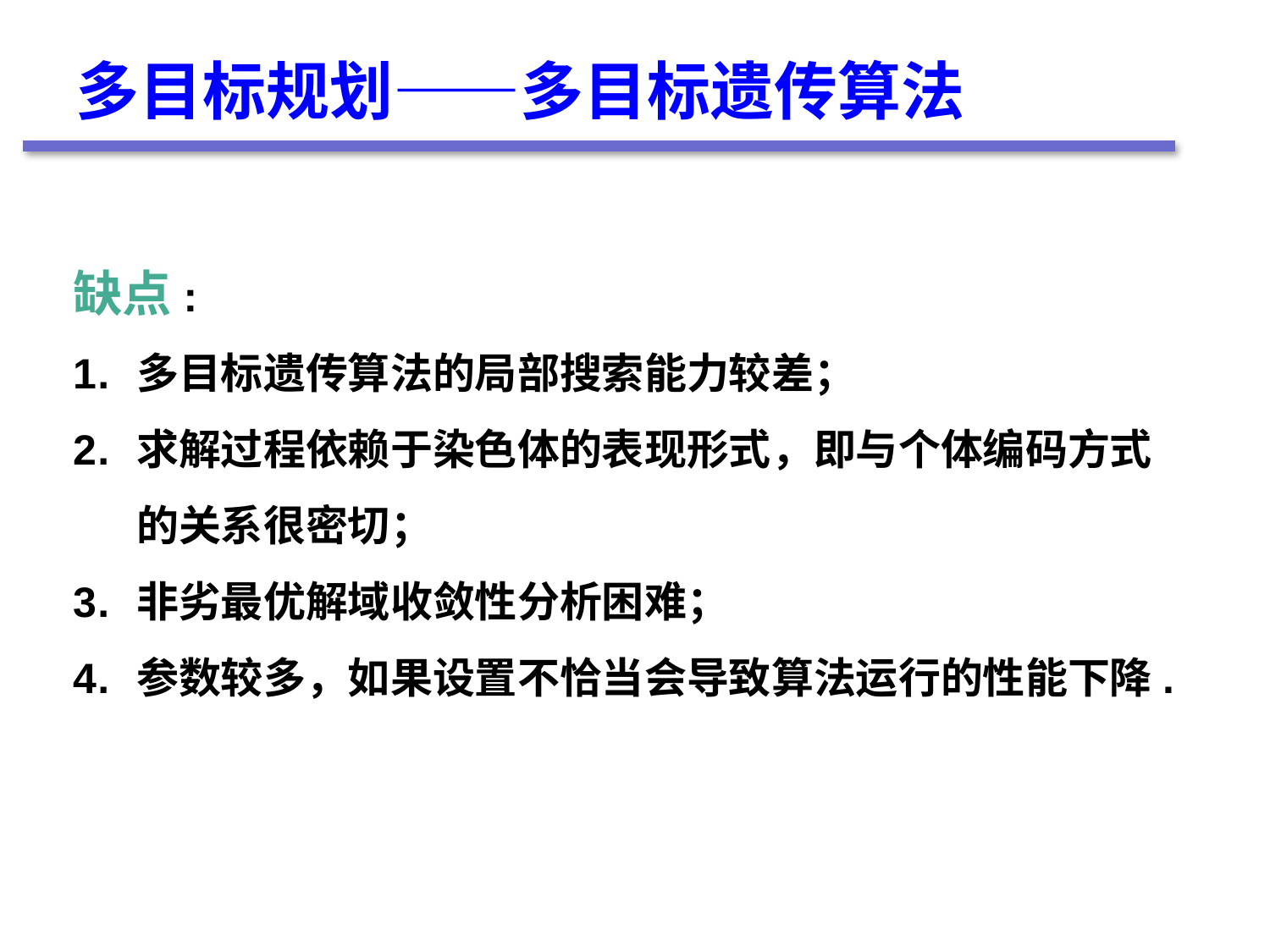

多目标规划——多目标遗传算法
缺点:
多目标遗传算法的局部搜索能力较差；
求解过程依赖于染色体的表现形式，即与个体编码方式的关系很密切；
非劣最优解域收敛性分析困难；
参数较多，如果设置不恰当会导致算法运行的性能下降.